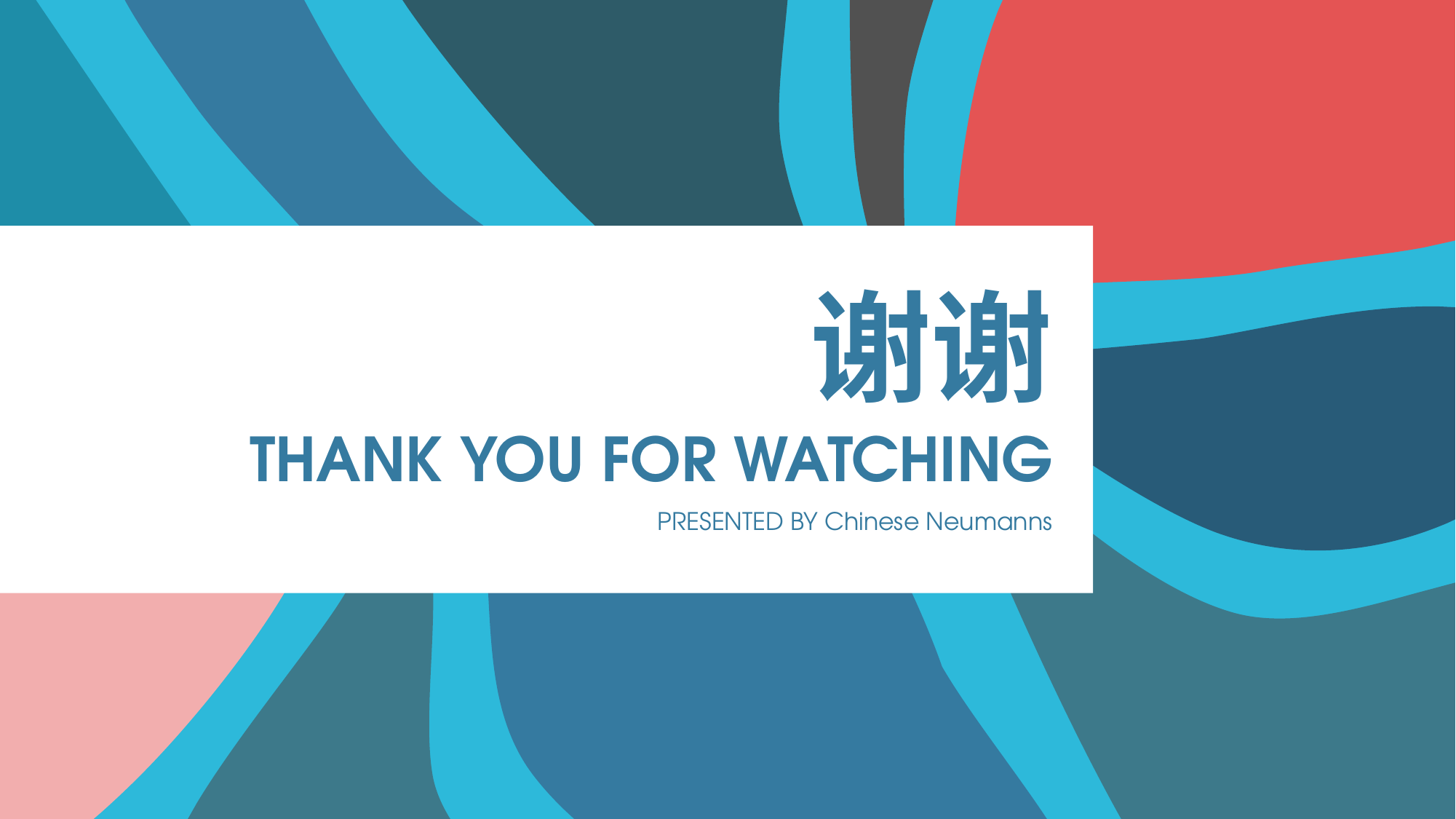

谢谢
THANK YOU FOR WATCHING
PRESENTED BY Chinese Neumanns